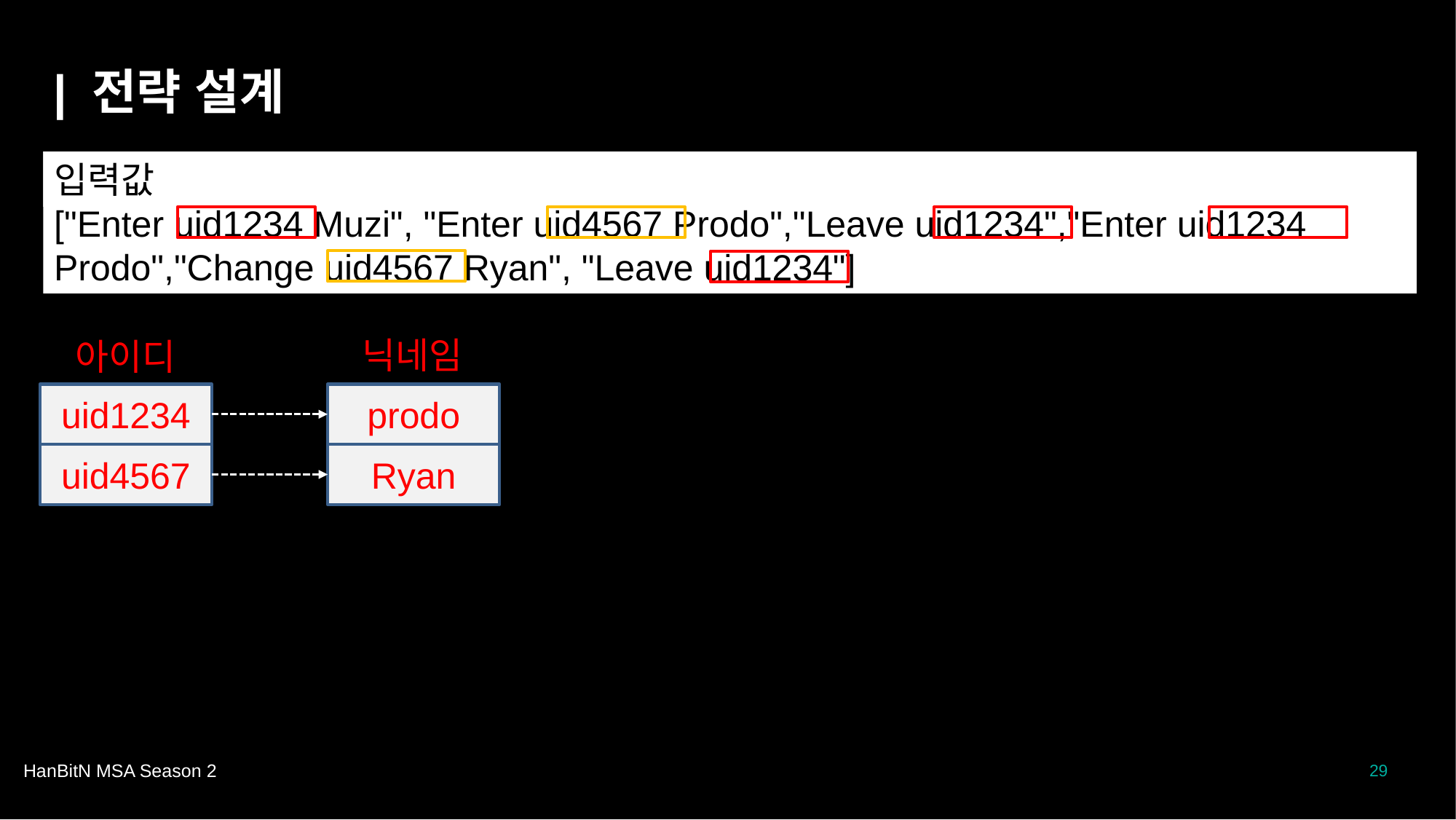

| 전략 설계

입력값
["Enter uid1234 Muzi", "Enter uid4567 Prodo","Leave uid1234","Enter uid1234 Prodo","Change uid4567 Ryan", "Leave uid1234"]

닉네임
아이디
uid1234
prodo
uid4567
Ryan